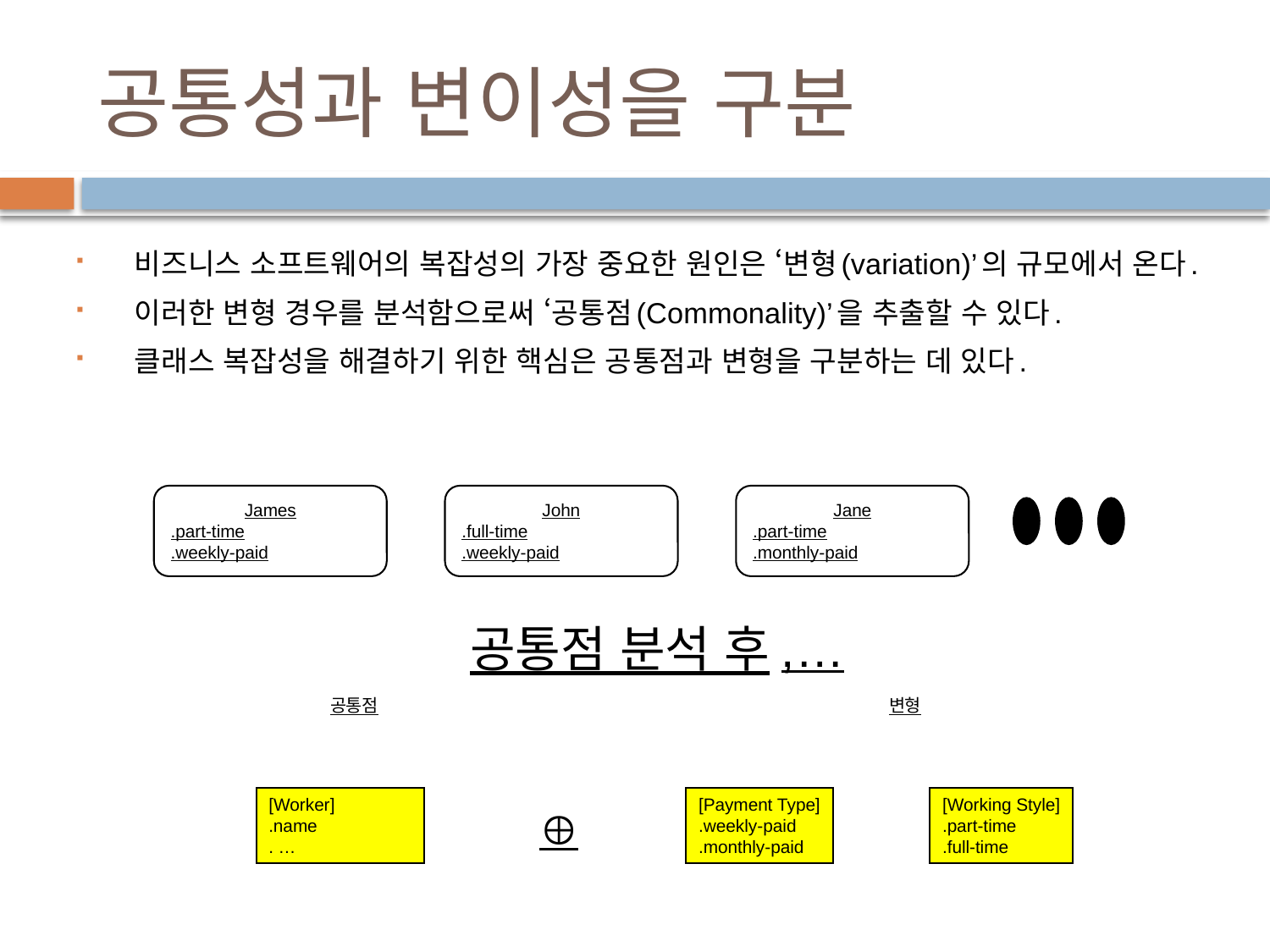

# 공통성과 변이성을 구분
 비즈니스 소프트웨어의 복잡성의 가장 중요한 원인은 ‘변형(variation)’의 규모에서 온다.
 이러한 변형 경우를 분석함으로써 ‘공통점(Commonality)’을 추출할 수 있다.
 클래스 복잡성을 해결하기 위한 핵심은 공통점과 변형을 구분하는 데 있다.
James
.part-time
.weekly-paid
John
.full-time
.weekly-paid
Jane
.part-time
.monthly-paid

공통점 분석 후,…
공통점
변형
[Worker]
.name
. …
[Payment Type]
.weekly-paid
.monthly-paid
[Working Style]
.part-time
.full-time
⊕